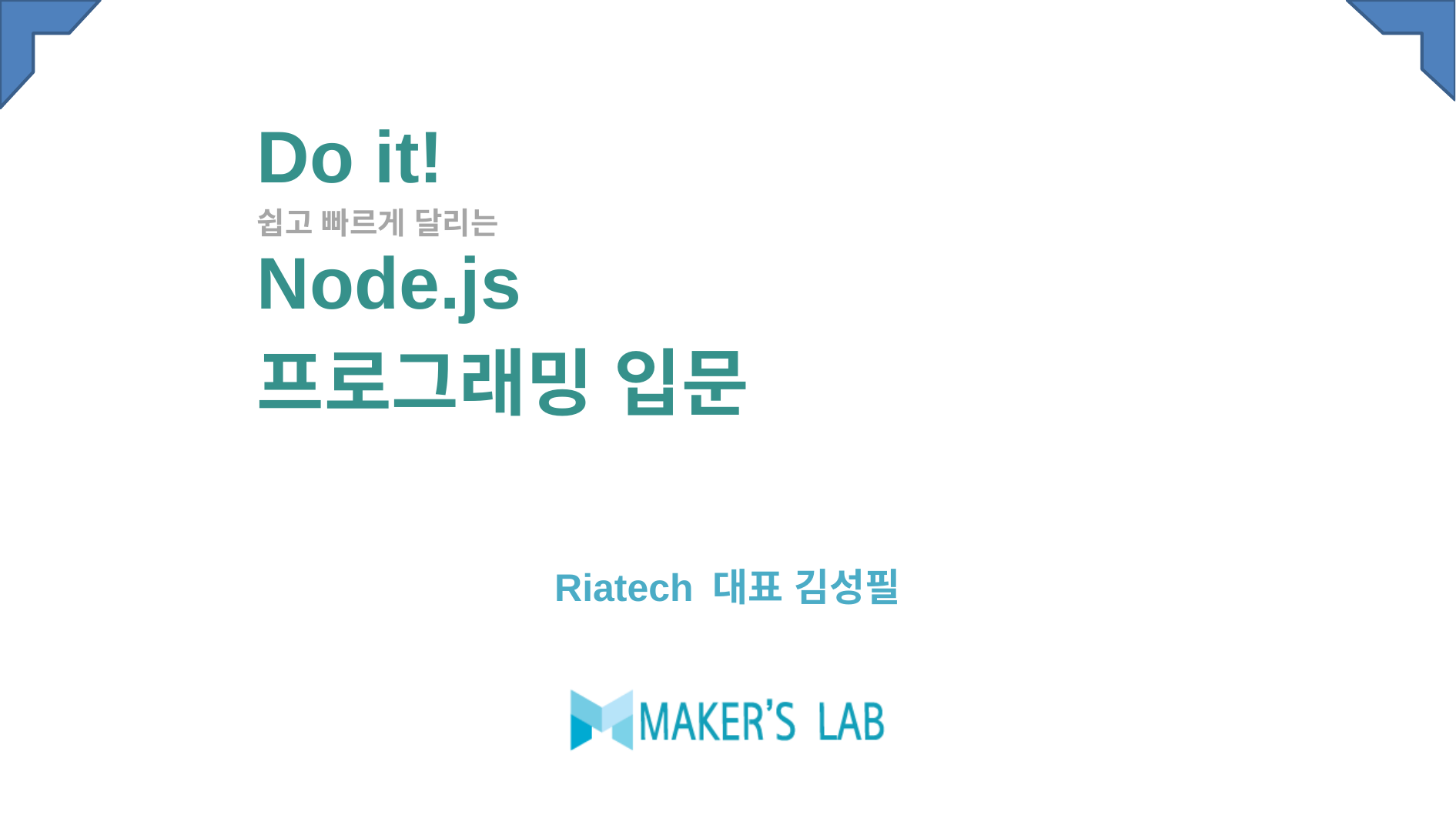

# Do it! 쉽고 빠르게 달리는 Node.js 프로그래밍 입문
Riatech 대표 김성필